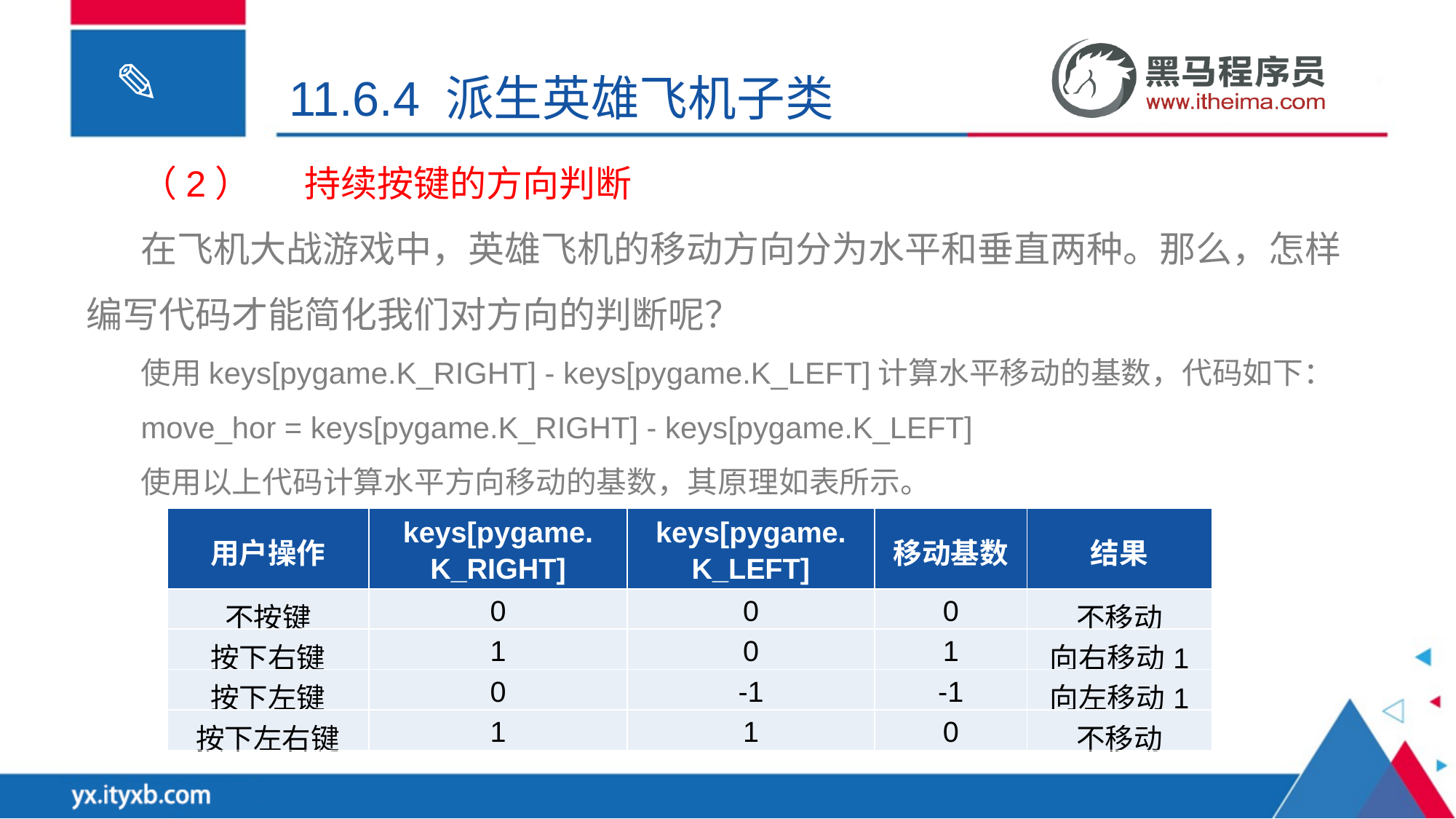

11.6.4 派生英雄飞机子类
（2）	持续按键的方向判断
在飞机大战游戏中，英雄飞机的移动方向分为水平和垂直两种。那么，怎样编写代码才能简化我们对方向的判断呢？
使用keys[pygame.K_RIGHT] - keys[pygame.K_LEFT]计算水平移动的基数，代码如下：
move_hor = keys[pygame.K_RIGHT] - keys[pygame.K_LEFT]
使用以上代码计算水平方向移动的基数，其原理如表所示。
| 用户操作 | keys[pygame. K\_RIGHT] | keys[pygame. K\_LEFT] | 移动基数 | 结果 |
| --- | --- | --- | --- | --- |
| 不按键 | 0 | 0 | 0 | 不移动 |
| 按下右键 | 1 | 0 | 1 | 向右移动1 |
| 按下左键 | 0 | -1 | -1 | 向左移动1 |
| 按下左右键 | 1 | 1 | 0 | 不移动 |